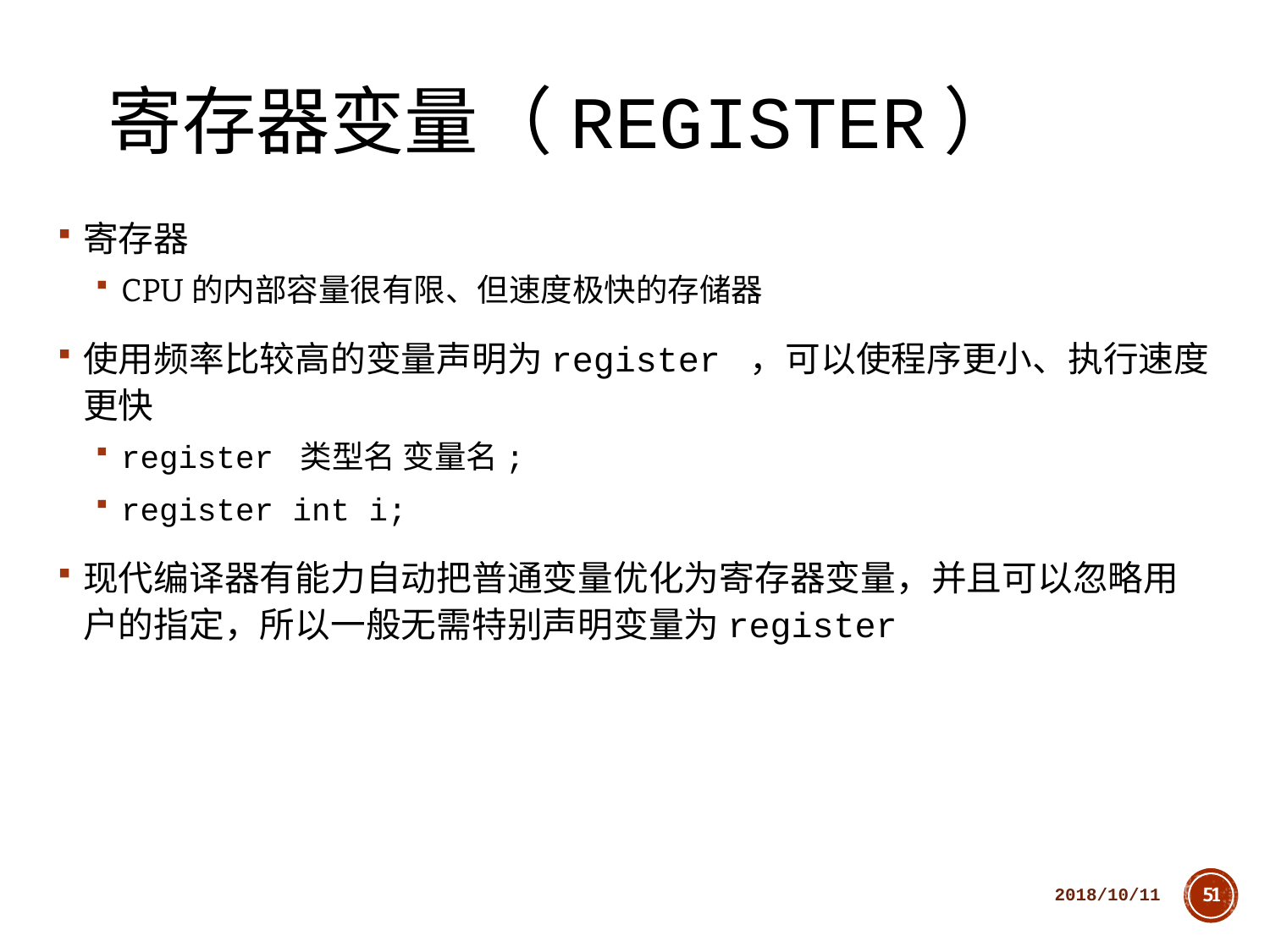

# 寄存器变量（register）
寄存器
CPU的内部容量很有限、但速度极快的存储器
使用频率比较高的变量声明为register ，可以使程序更小、执行速度更快
register 类型名 变量名;
register int i;
现代编译器有能力自动把普通变量优化为寄存器变量，并且可以忽略用户的指定，所以一般无需特别声明变量为register
2018/10/11
51